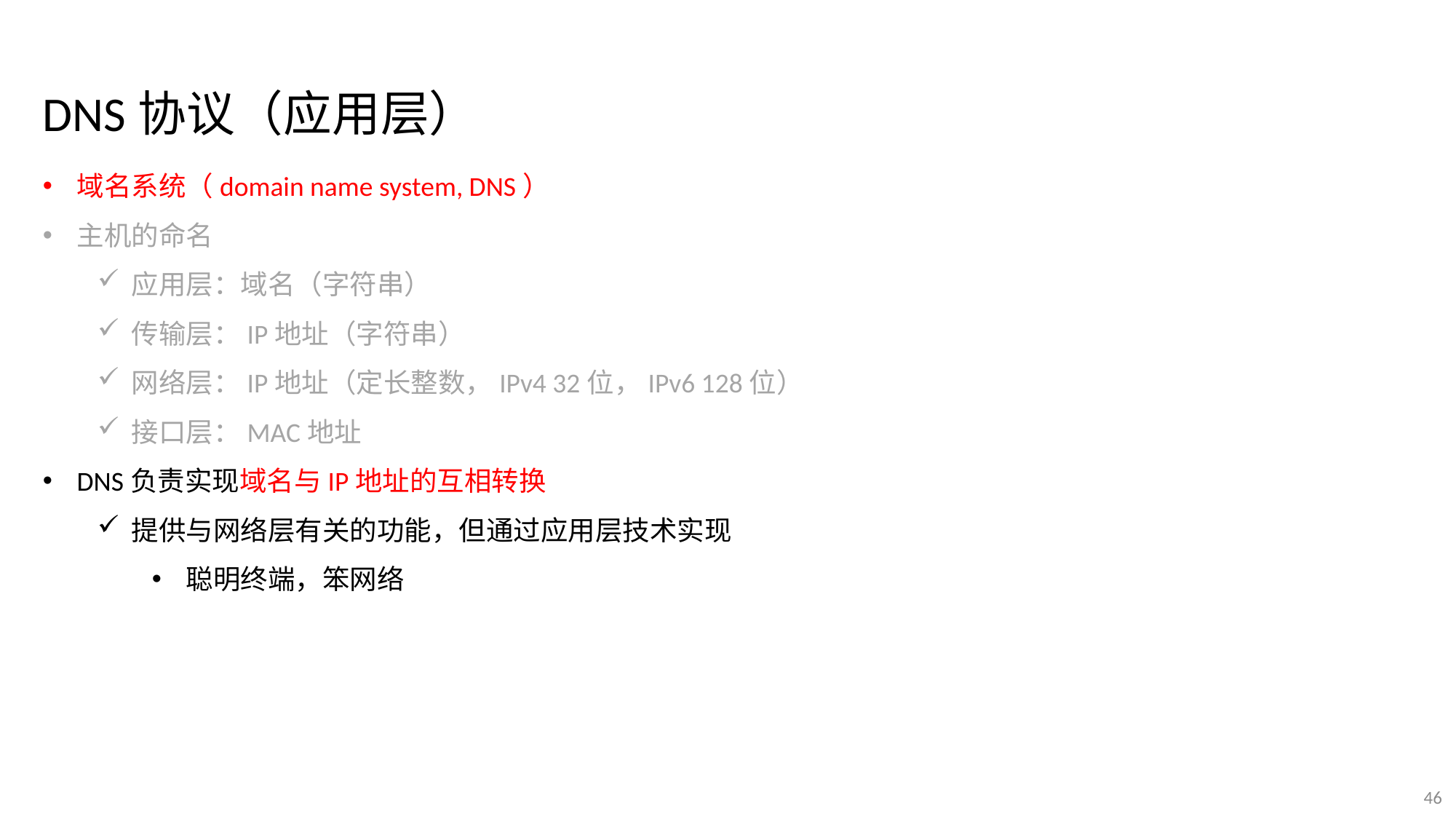

DNS协议（应用层）
域名系统（domain name system, DNS）
主机的命名
应用层：域名（字符串）
传输层：IP地址（字符串）
网络层：IP地址（定长整数，IPv4 32位，IPv6 128位）
接口层：MAC地址
DNS负责实现域名与IP地址的互相转换
提供与网络层有关的功能，但通过应用层技术实现
聪明终端，笨网络
46